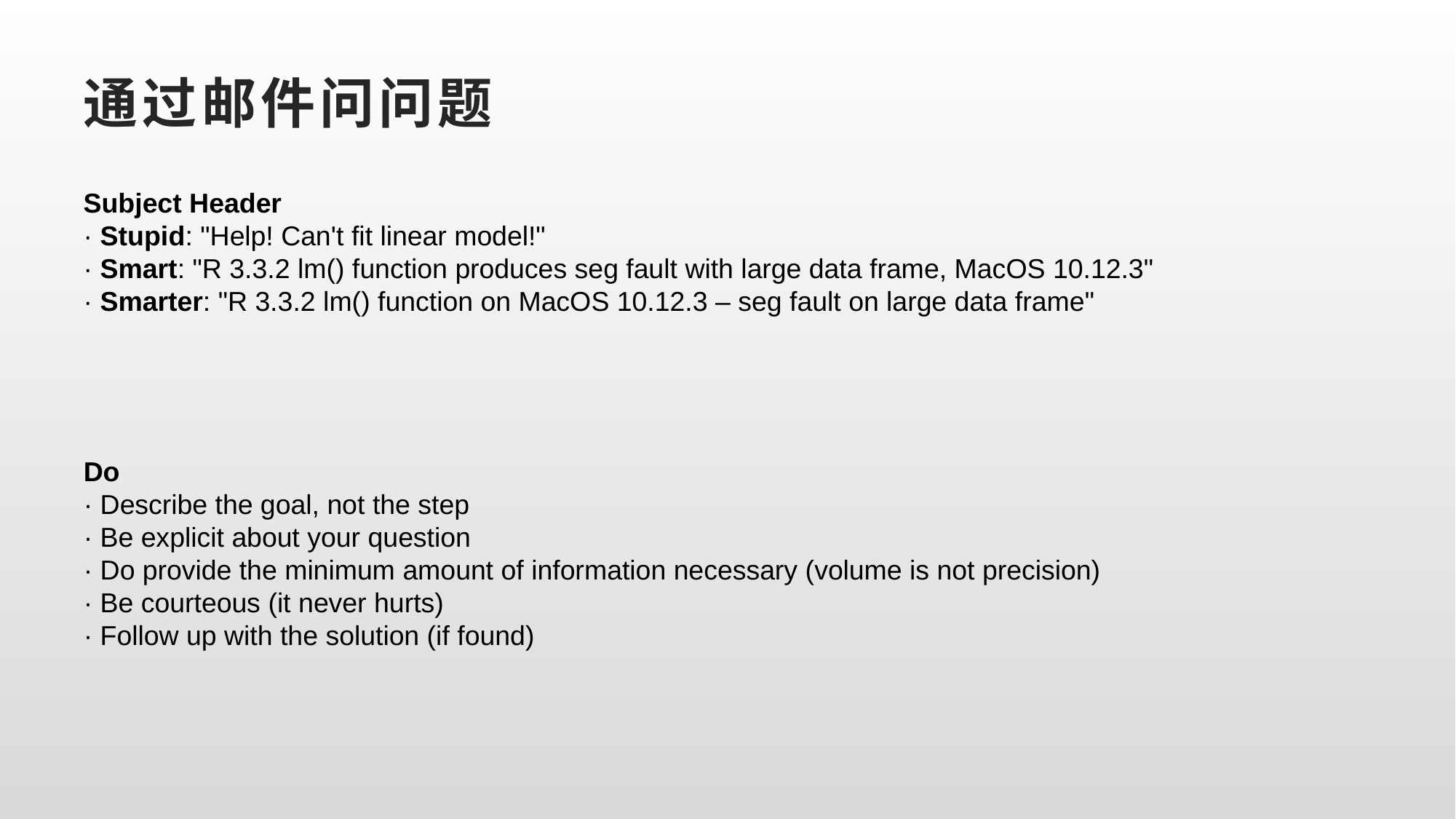

# 通过邮件问问题
Subject Header
· Stupid: "Help! Can't fit linear model!"
· Smart: "R 3.3.2 lm() function produces seg fault with large data frame, MacOS 10.12.3"
· Smarter: "R 3.3.2 lm() function on MacOS 10.12.3 – seg fault on large data frame"
Do
· Describe the goal, not the step
· Be explicit about your question
· Do provide the minimum amount of information necessary (volume is not precision)
· Be courteous (it never hurts)
· Follow up with the solution (if found)